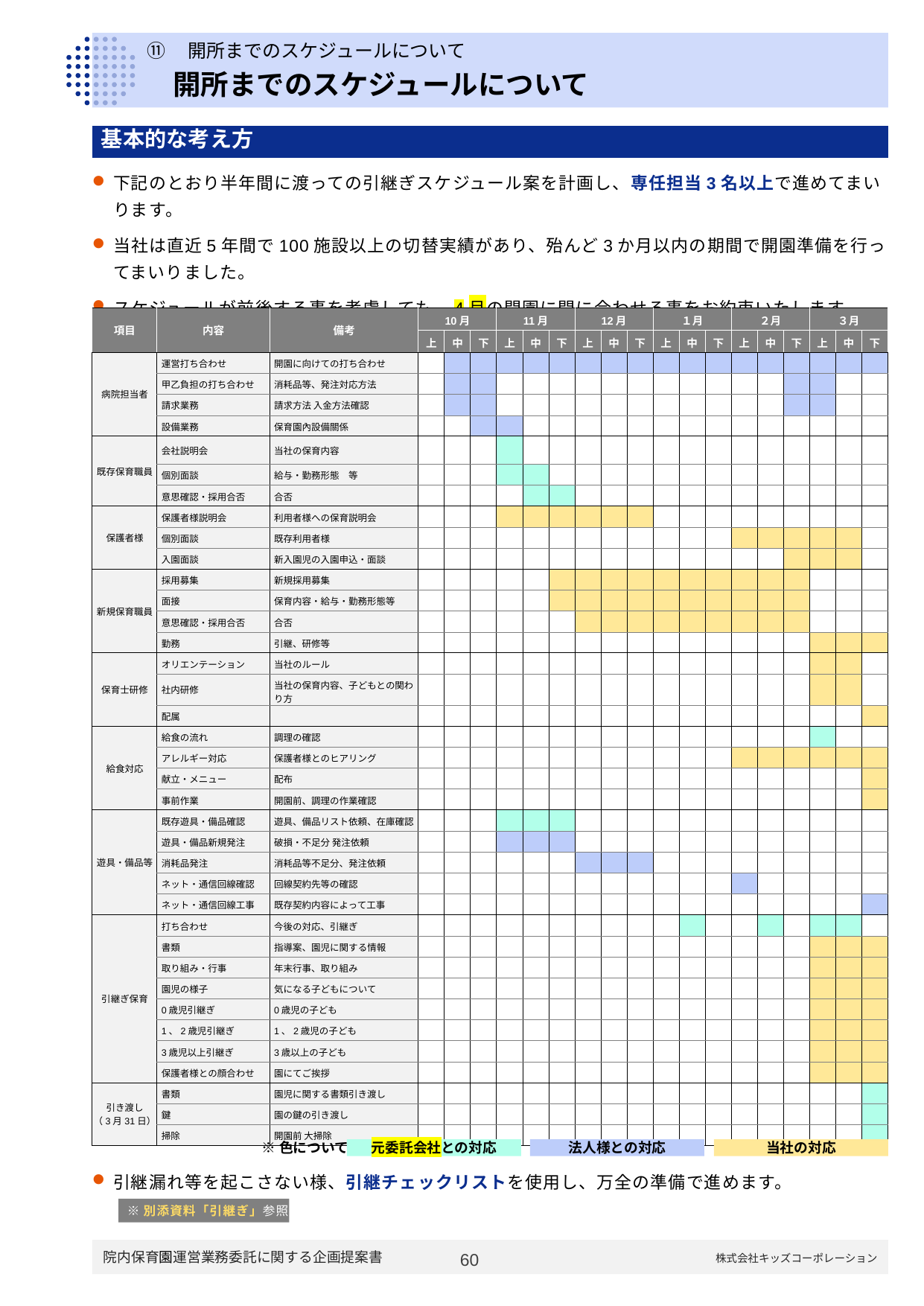

⑪　開所までのスケジュールについて

# 開所までのスケジュールについて
| 基本的な考え方 |
| --- |
下記のとおり半年間に渡っての引継ぎスケジュール案を計画し、専任担当3名以上で進めてまいります。
当社は直近5年間で100施設以上の切替実績があり、殆んど3か月以内の期間で開園準備を行ってまいりました。
スケジュールが前後する事を考慮しても、4月の開園に間に合わせる事をお約束いたします。
| 項目 | 内容 | 備考 | 10月 |  |  | 11月 |  |  | 12月 |  |  | １月 |  |  | ２月 |  |  | ３月 |  |  |
| --- | --- | --- | --- | --- | --- | --- | --- | --- | --- | --- | --- | --- | --- | --- | --- | --- | --- | --- | --- | --- |
|  |  |  | 上 | 中 | 下 | 上 | 中 | 下 | 上 | 中 | 下 | 上 | 中 | 下 | 上 | 中 | 下 | 上 | 中 | 下 |
| 病院担当者 | 運営打ち合わせ | 開園に向けての打ち合わせ |  |  |  |  |  |  |  |  |  |  |  |  |  |  |  |  |  |  |
|  | 甲乙負担の打ち合わせ | 消耗品等、発注対応方法 |  |  |  |  |  |  |  |  |  |  |  |  |  |  |  |  |  |  |
|  | 請求業務 | 請求方法 入金方法確認 |  |  |  |  |  |  |  |  |  |  |  |  |  |  |  |  |  |  |
|  | 設備業務 | 保育園內設備關係 |  |  |  |  |  |  |  |  |  |  |  |  |  |  |  |  |  |  |
| 既存保育職員 | 会社説明会 | 当社の保育内容 |  |  |  |  |  |  |  |  |  |  |  |  |  |  |  |  |  |  |
|  | 個別面談 | 給与・勤務形態　等 |  |  |  |  |  |  |  |  |  |  |  |  |  |  |  |  |  |  |
|  | 意思確認・採用合否 | 合否 |  |  |  |  |  |  |  |  |  |  |  |  |  |  |  |  |  |  |
| 保護者様 | 保護者様説明会 | 利用者様への保育説明会 |  |  |  |  |  |  |  |  |  |  |  |  |  |  |  |  |  |  |
|  | 個別面談 | 既存利用者様 |  |  |  |  |  |  |  |  |  |  |  |  |  |  |  |  |  |  |
|  | 入園面談 | 新入園児の入園申込・面談 |  |  |  |  |  |  |  |  |  |  |  |  |  |  |  |  |  |  |
| 新規保育職員 | 採用募集 | 新規採用募集 |  |  |  |  |  |  |  |  |  |  |  |  |  |  |  |  |  |  |
|  | 面接 | 保育内容・給与・勤務形態等 |  |  |  |  |  |  |  |  |  |  |  |  |  |  |  |  |  |  |
|  | 意思確認・採用合否 | 合否 |  |  |  |  |  |  |  |  |  |  |  |  |  |  |  |  |  |  |
|  | 勤務 | 引継、研修等 |  |  |  |  |  |  |  |  |  |  |  |  |  |  |  |  |  |  |
| 保育士研修 | オリエンテーション | 当社のルール |  |  |  |  |  |  |  |  |  |  |  |  |  |  |  |  |  |  |
|  | 社内研修 | 当社の保育内容、子どもとの関わり方 |  |  |  |  |  |  |  |  |  |  |  |  |  |  |  |  |  |  |
|  | 配属 |  |  |  |  |  |  |  |  |  |  |  |  |  |  |  |  |  |  |  |
| 給食対応 | 給食の流れ | 調理の確認 |  |  |  |  |  |  |  |  |  |  |  |  |  |  |  |  |  |  |
|  | アレルギー対応 | 保護者様とのヒアリング |  |  |  |  |  |  |  |  |  |  |  |  |  |  |  |  |  |  |
|  | 献立・メニュー | 配布 |  |  |  |  |  |  |  |  |  |  |  |  |  |  |  |  |  |  |
|  | 事前作業 | 開園前、調理の作業確認 |  |  |  |  |  |  |  |  |  |  |  |  |  |  |  |  |  |  |
| 遊具・備品等 | 既存遊具・備品確認 | 遊具、備品リスト依頼、在庫確認 |  |  |  |  |  |  |  |  |  |  |  |  |  |  |  |  |  |  |
|  | 遊具・備品新規発注 | 破損・不足分 発注依頼 |  |  |  |  |  |  |  |  |  |  |  |  |  |  |  |  |  |  |
|  | 消耗品発注 | 消耗品等不足分、発注依頼 |  |  |  |  |  |  |  |  |  |  |  |  |  |  |  |  |  |  |
|  | ネット・通信回線確認 | 回線契約先等の確認 |  |  |  |  |  |  |  |  |  |  |  |  |  |  |  |  |  |  |
|  | ネット・通信回線工事 | 既存契約内容によって工事 |  |  |  |  |  |  |  |  |  |  |  |  |  |  |  |  |  |  |
| 引継ぎ保育 | 打ち合わせ | 今後の対応、引継ぎ |  |  |  |  |  |  |  |  |  |  |  |  |  |  |  |  |  |  |
|  | 書類 | 指導案、園児に関する情報 |  |  |  |  |  |  |  |  |  |  |  |  |  |  |  |  |  |  |
|  | 取り組み・行事 | 年末行事、取り組み |  |  |  |  |  |  |  |  |  |  |  |  |  |  |  |  |  |  |
|  | 園児の様子 | 気になる子どもについて |  |  |  |  |  |  |  |  |  |  |  |  |  |  |  |  |  |  |
|  | 0歳児引継ぎ | 0歳児の子ども |  |  |  |  |  |  |  |  |  |  |  |  |  |  |  |  |  |  |
|  | 1、2歳児引継ぎ | 1、2歳児の子ども |  |  |  |  |  |  |  |  |  |  |  |  |  |  |  |  |  |  |
|  | 3歳児以上引継ぎ | 3歳以上の子ども |  |  |  |  |  |  |  |  |  |  |  |  |  |  |  |  |  |  |
|  | 保護者様との顔合わせ | 園にてご挨拶 |  |  |  |  |  |  |  |  |  |  |  |  |  |  |  |  |  |  |
| 引き渡し （3月31日） | 書類 | 園児に関する書類引き渡し |  |  |  |  |  |  |  |  |  |  |  |  |  |  |  |  |  |  |
|  | 鍵 | 園の鍵の引き渡し |  |  |  |  |  |  |  |  |  |  |  |  |  |  |  |  |  |  |
|  | 掃除 | 開園前 大掃除 |  |  |  |  |  |  |  |  |  |  |  |  |  |  |  |  |  |  |
※色について
元委託会社との対応
法人様との対応
当社の対応
引継漏れ等を起こさない様、引継チェックリストを使用し、万全の準備で進めます。
※別添資料「引継ぎ」参照
60